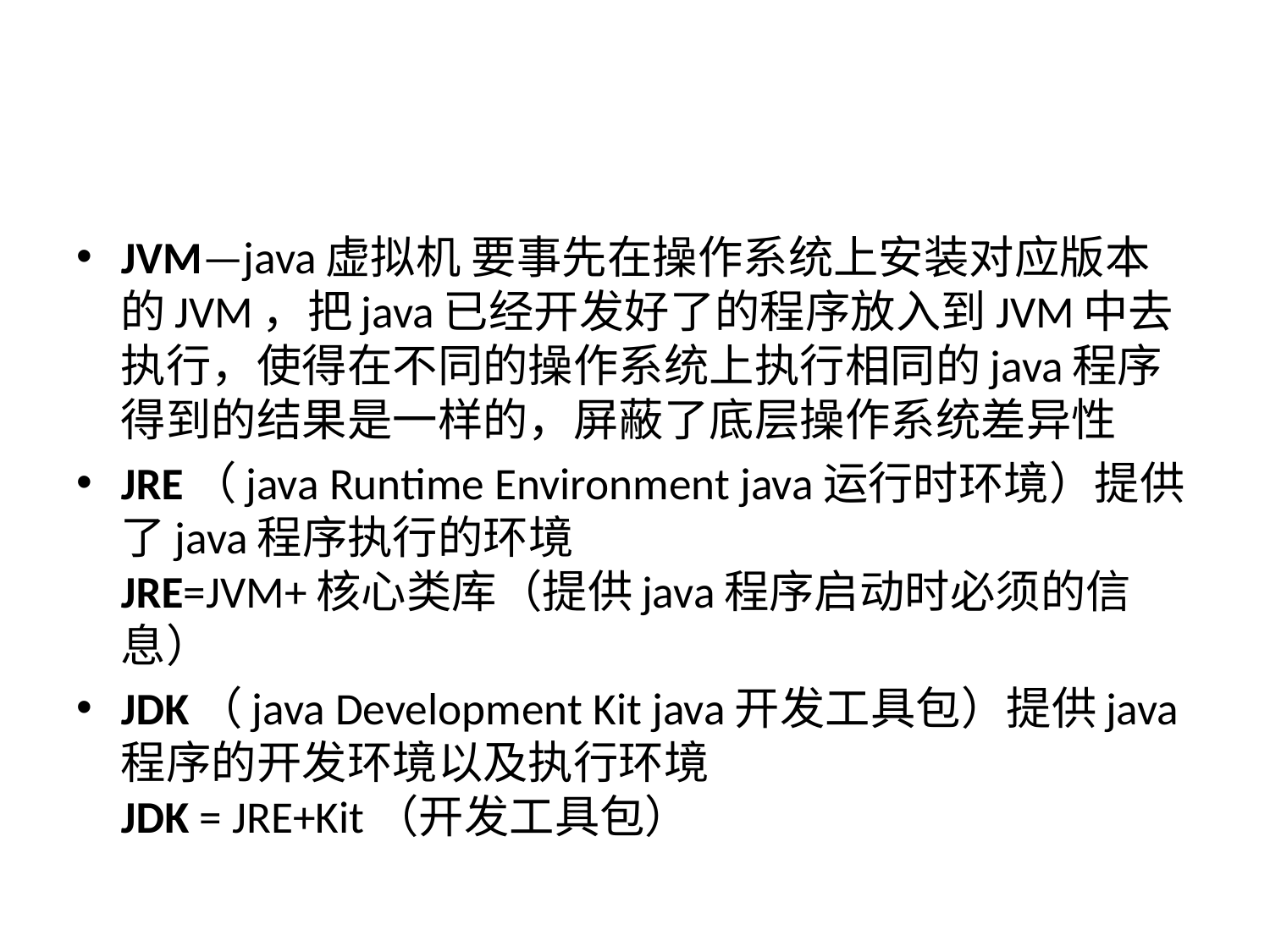

#
JVM—java虚拟机 要事先在操作系统上安装对应版本的JVM，把java已经开发好了的程序放入到JVM中去执行，使得在不同的操作系统上执行相同的java程序得到的结果是一样的，屏蔽了底层操作系统差异性
JRE（java Runtime Environment java运行时环境）提供了java程序执行的环境
JRE=JVM+核心类库（提供java程序启动时必须的信息）
JDK（java Development Kit java开发工具包）提供java程序的开发环境以及执行环境
JDK = JRE+Kit（开发工具包）